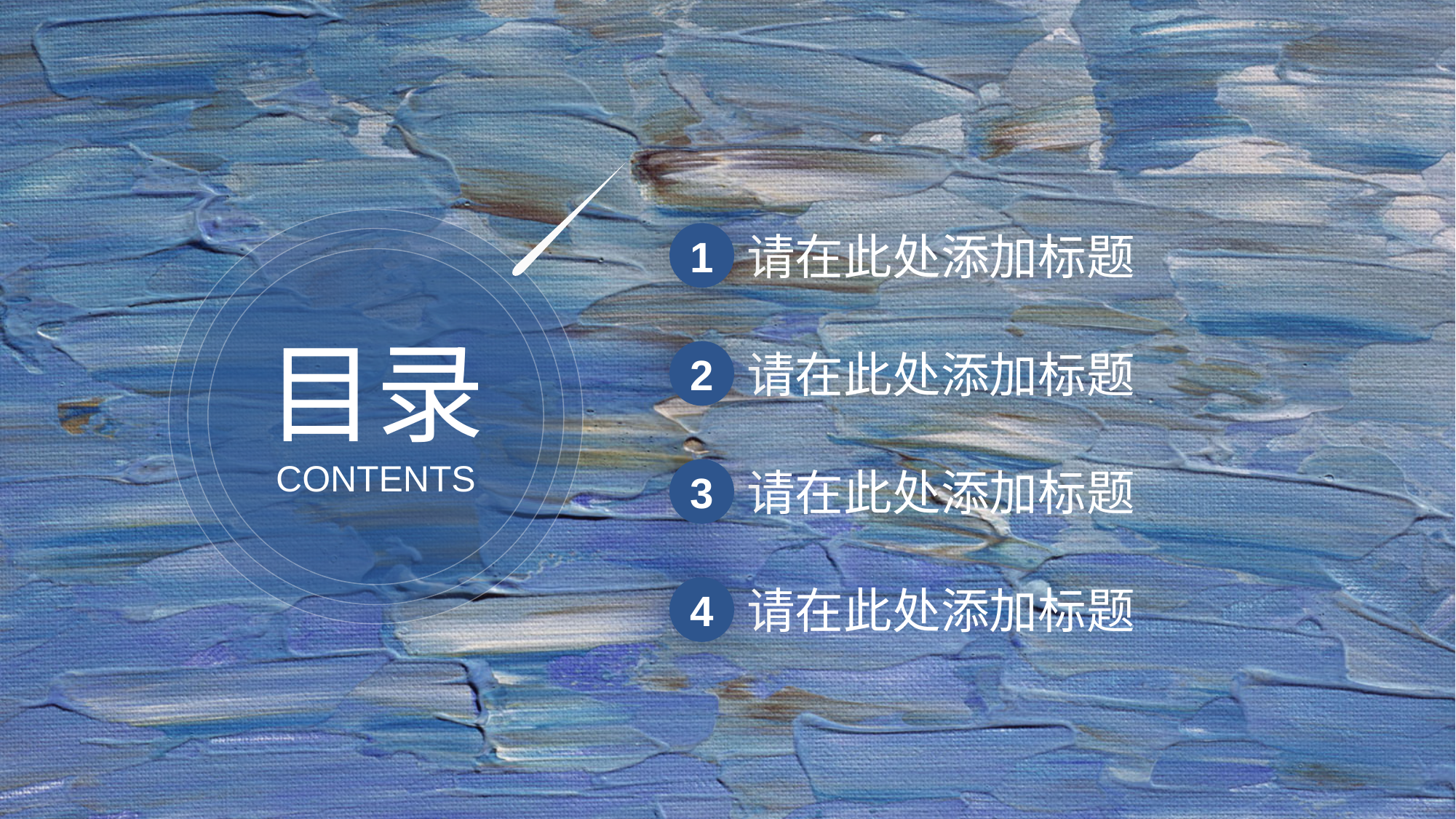

请在此处添加标题
1
目录
请在此处添加标题
2
CONTENTS
请在此处添加标题
3
请在此处添加标题
4